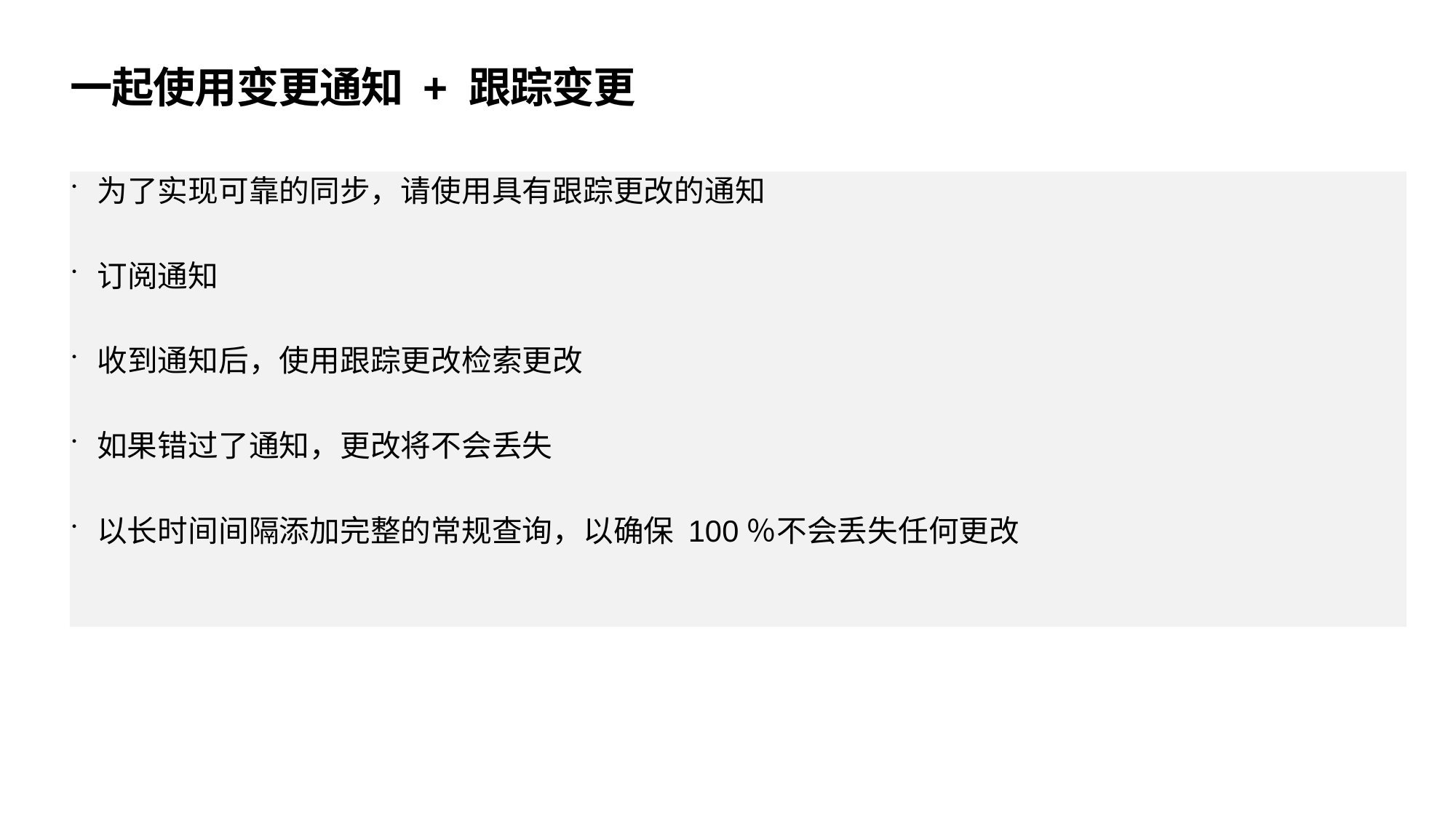

# 一起使用变更通知 + 跟踪变更
为了实现可靠的同步，请使用具有跟踪更改的通知

订阅通知

收到通知后，使用跟踪更改检索更改

如果错过了通知，更改将不会丢失

以长时间间隔添加完整的常规查询，以确保 100％不会丢失任何更改